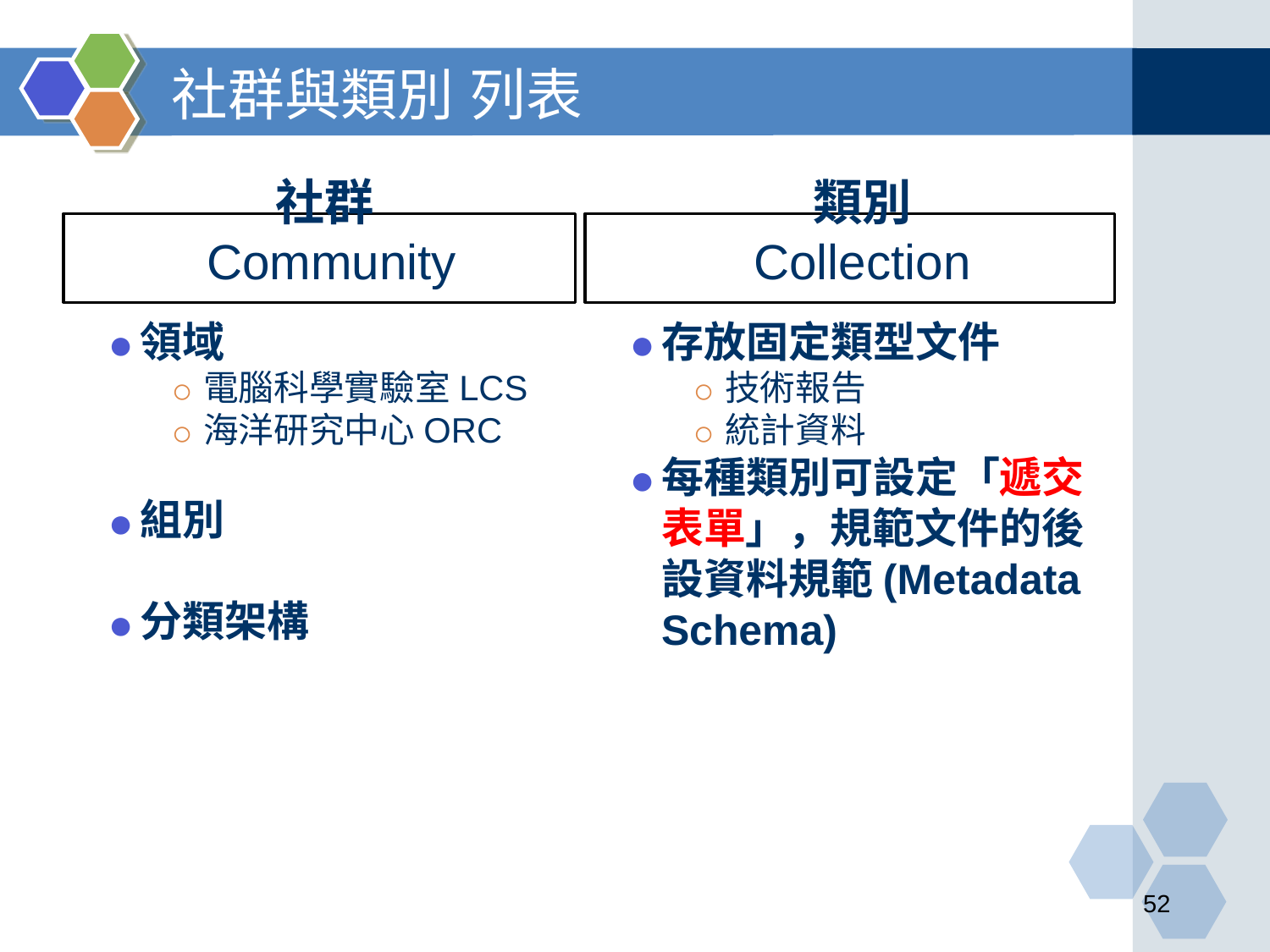

# 社群與類別 列表
社群
Community
類別
Collection
領域
電腦科學實驗室LCS
海洋研究中心ORC
組別

分類架構
存放固定類型文件
技術報告
統計資料
每種類別可設定「遞交表單」，規範文件的後設資料規範(Metadata Schema)
52